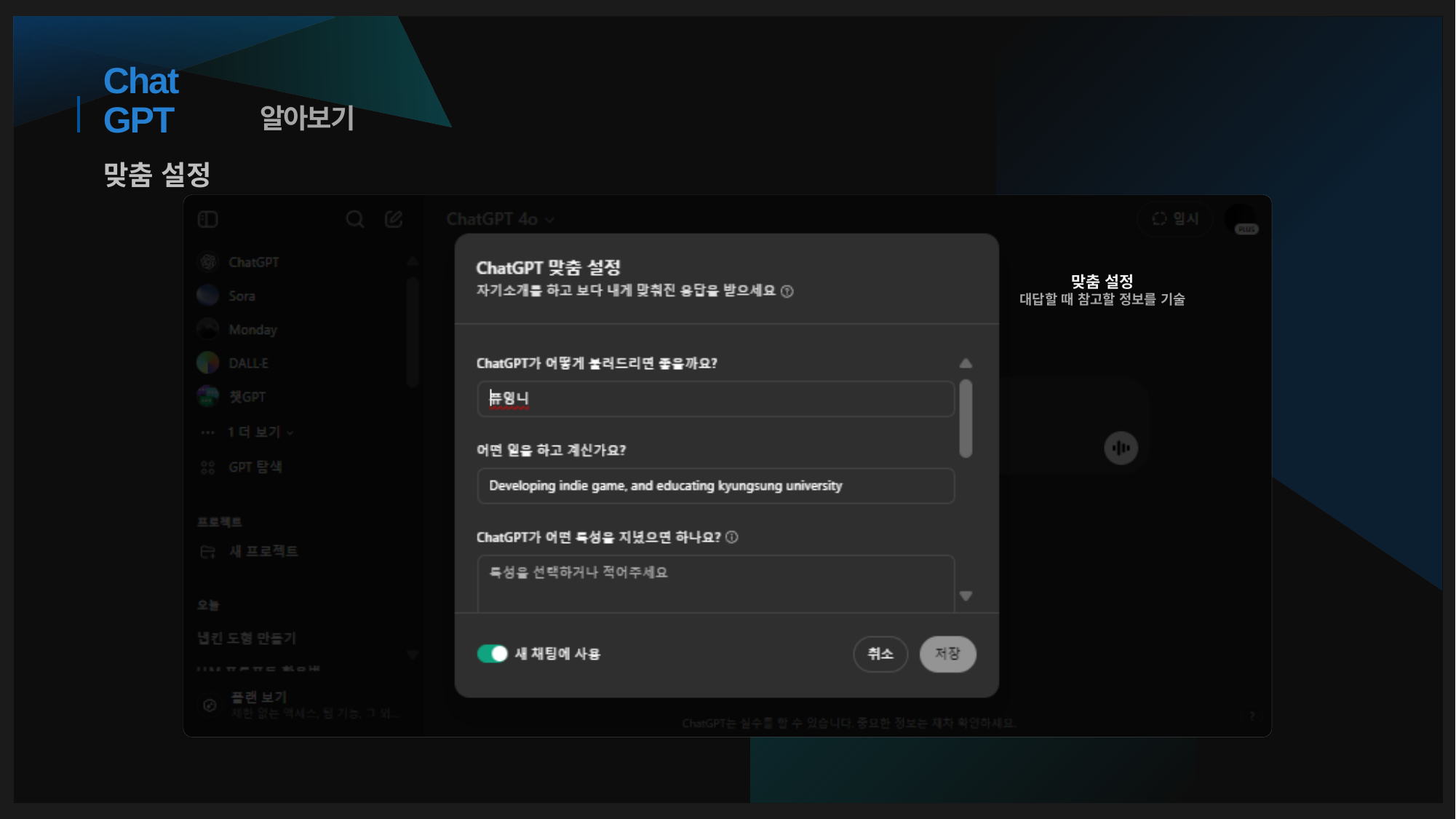

알아보기
# Chat GPT
맞춤 설정

맞춤 설정
대답할 때 참고할 정보를 기술
무료 모델